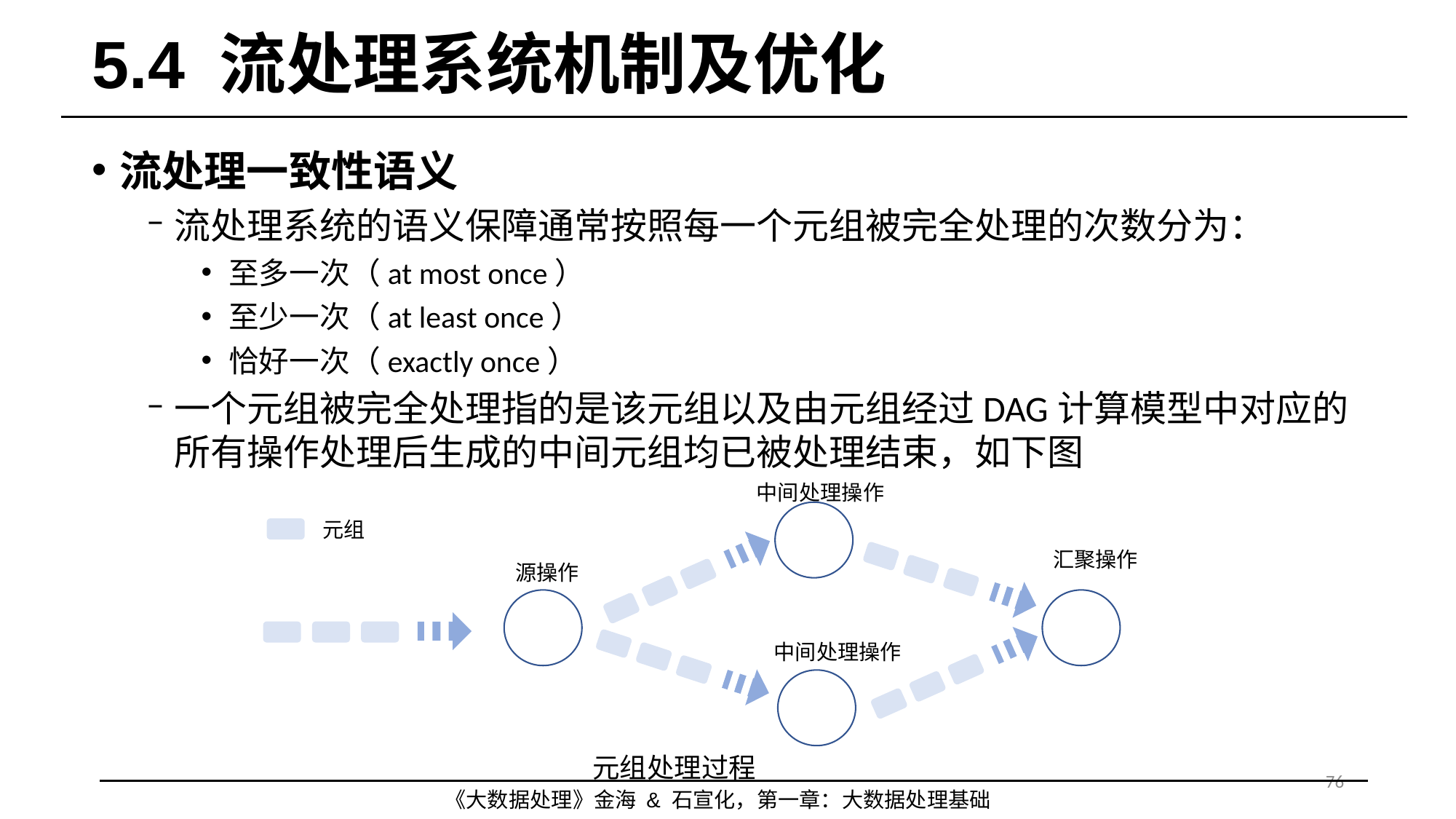

# 5.4 流处理系统机制及优化
流处理一致性语义
流处理系统的语义保障通常按照每一个元组被完全处理的次数分为：
至多一次（at most once）
至少一次（at least once）
恰好一次（exactly once）
一个元组被完全处理指的是该元组以及由元组经过DAG计算模型中对应的所有操作处理后生成的中间元组均已被处理结束，如下图
中间处理操作

元组处理过程
元组

汇聚操作
源操作
中间处理操作
76